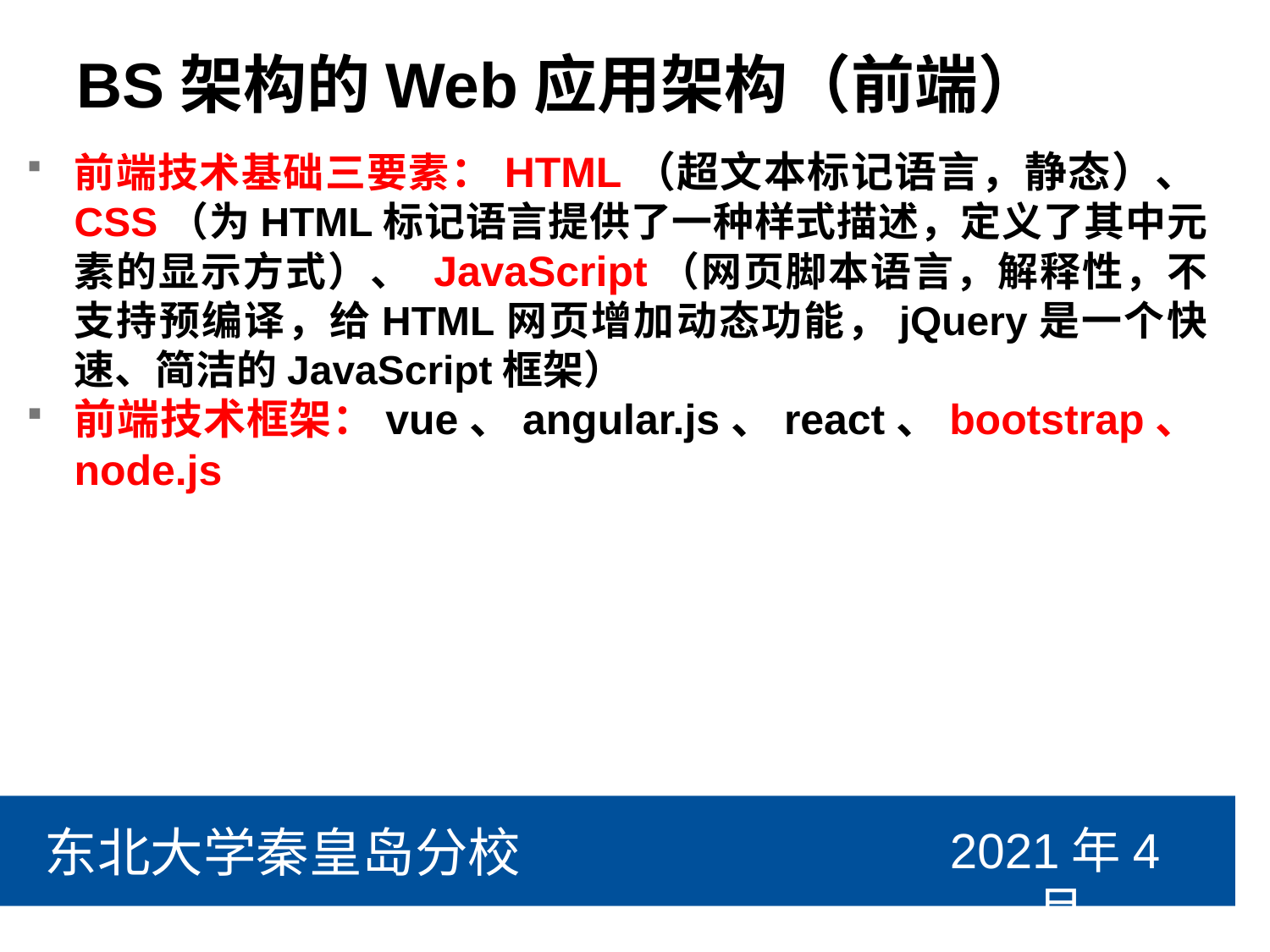

# BS架构的Web应用架构（前端）
前端技术基础三要素：HTML（超文本标记语言，静态）、CSS（为HTML标记语言提供了一种样式描述，定义了其中元素的显示方式）、 JavaScript（网页脚本语言，解释性，不支持预编译，给HTML网页增加动态功能，jQuery是一个快速、简洁的JavaScript框架）
前端技术框架：vue、angular.js、react、bootstrap、node.js